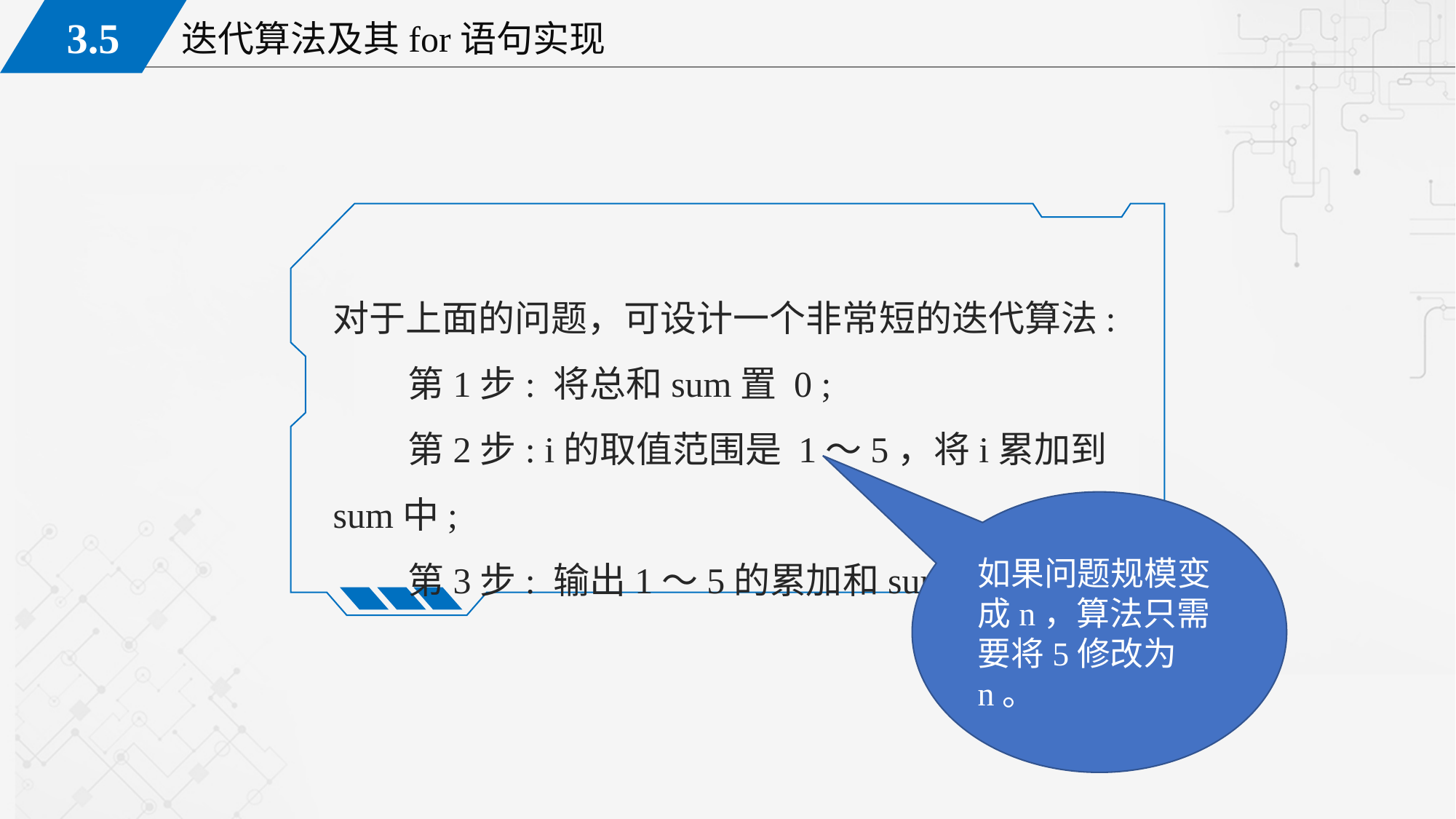

对于上面的问题，可设计一个非常短的迭代算法:
第1步: 将总和sum置 0 ;
第2步: i的取值范围是 1～5，将i累加到sum中;
第3步: 输出1～5的累加和sum。
如果问题规模变成n，算法只需要将5修改为n。